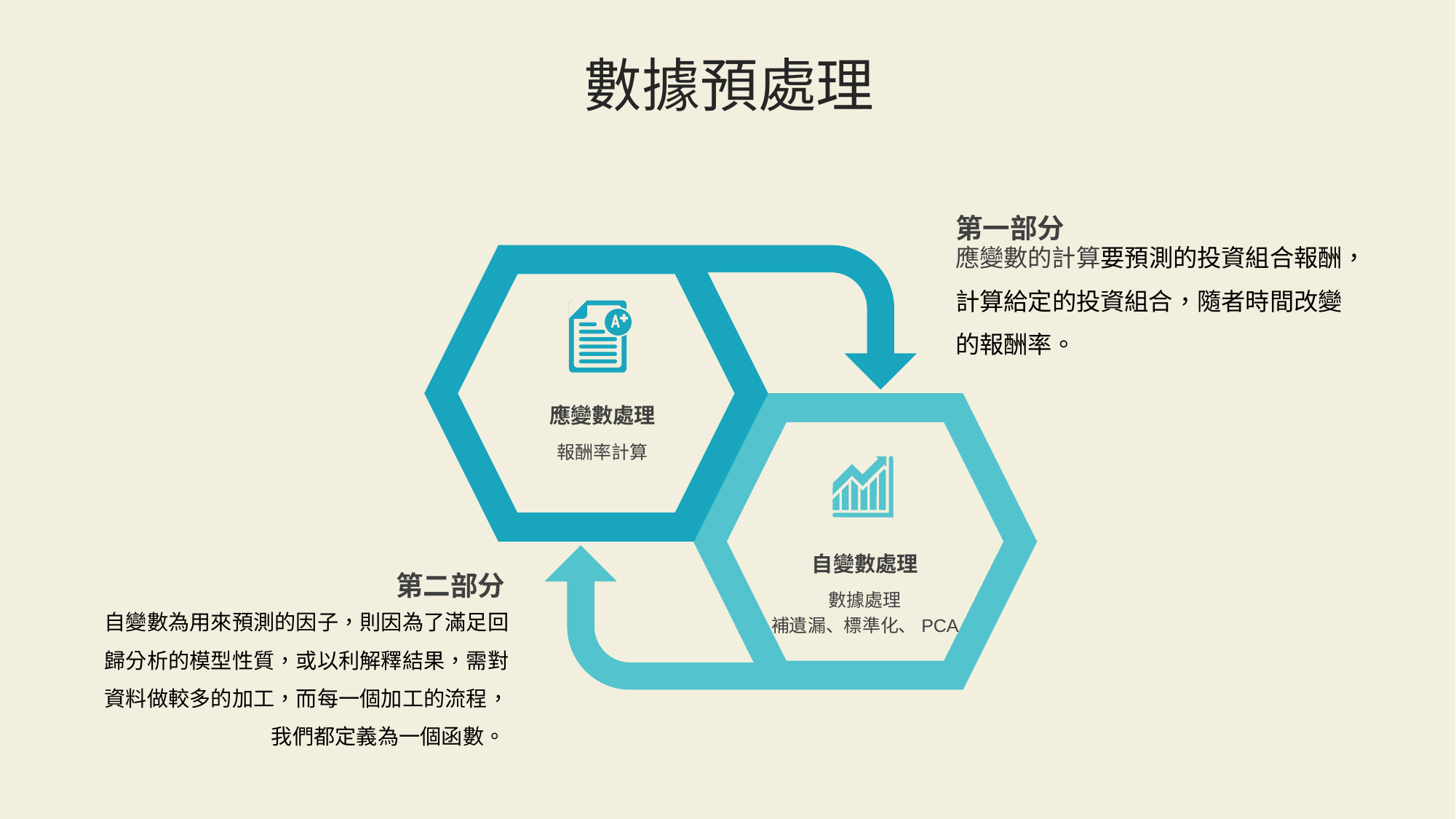

數據預處理
第一部分
應變數的計算要預測的投資組合報酬，計算給定的投資組合，隨者時間改變的報酬率。

應變數處理
報酬率計算

自變數處理
數據處理
補遺漏、標準化、PCA
第二部分
自變數為用來預測的因子，則因為了滿足回歸分析的模型性質，或以利解釋結果，需對資料做較多的加工，而每一個加工的流程，我們都定義為一個函數。